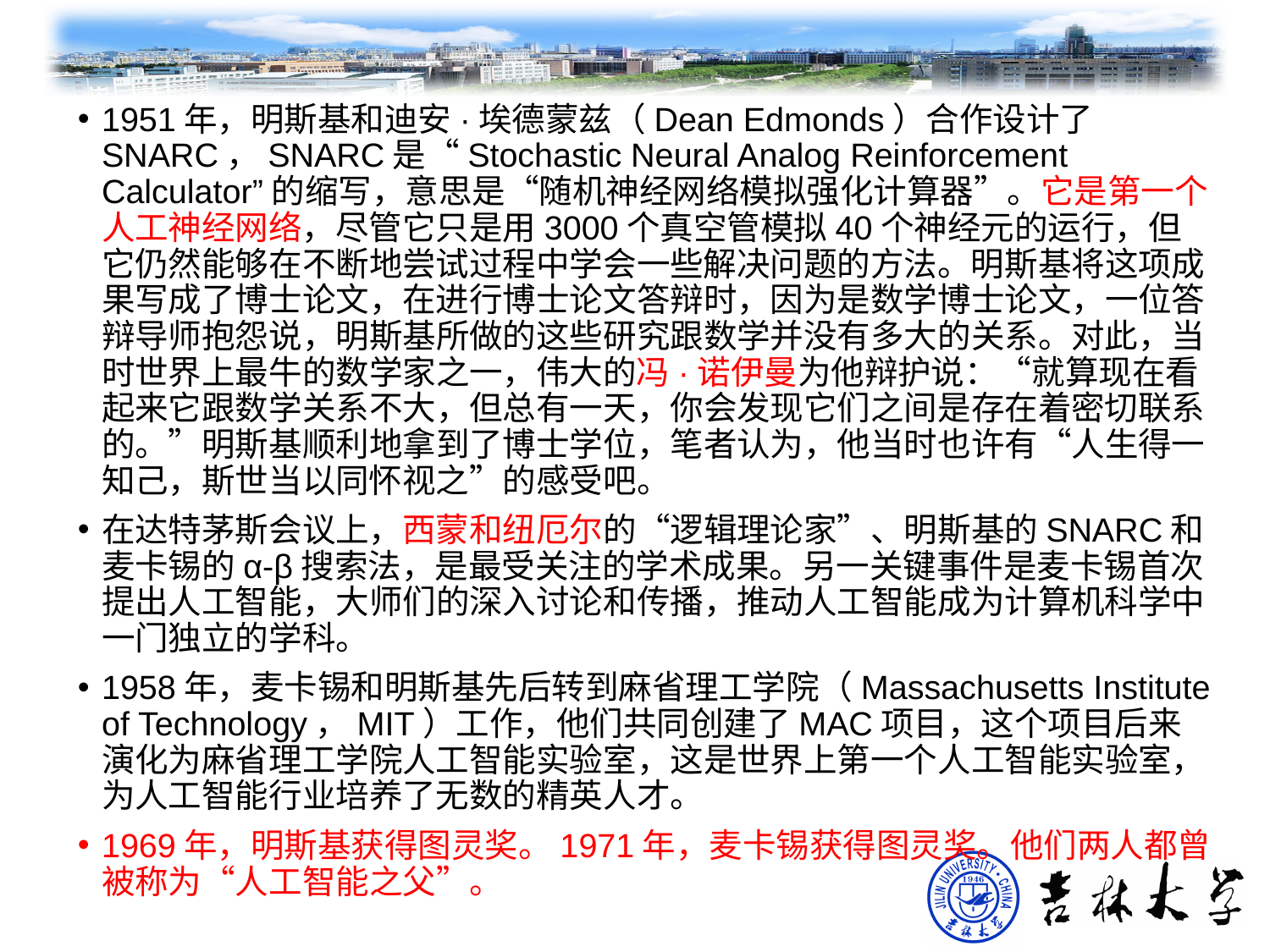

1951年，明斯基和迪安·埃德蒙兹（Dean Edmonds）合作设计了SNARC，SNARC是“Stochastic Neural Analog Reinforcement Calculator”的缩写，意思是“随机神经网络模拟强化计算器”。它是第一个人工神经网络，尽管它只是用3000个真空管模拟40个神经元的运行，但它仍然能够在不断地尝试过程中学会一些解决问题的方法。明斯基将这项成果写成了博士论文，在进行博士论文答辩时，因为是数学博士论文，一位答辩导师抱怨说，明斯基所做的这些研究跟数学并没有多大的关系。对此，当时世界上最牛的数学家之一，伟大的冯·诺伊曼为他辩护说：“就算现在看起来它跟数学关系不大，但总有一天，你会发现它们之间是存在着密切联系的。”明斯基顺利地拿到了博士学位，笔者认为，他当时也许有“人生得一知己，斯世当以同怀视之”的感受吧。
在达特茅斯会议上，西蒙和纽厄尔的“逻辑理论家”、明斯基的SNARC和麦卡锡的α-β搜索法，是最受关注的学术成果。另一关键事件是麦卡锡首次提出人工智能，大师们的深入讨论和传播，推动人工智能成为计算机科学中一门独立的学科。
1958年，麦卡锡和明斯基先后转到麻省理工学院（Massachusetts Institute of Technology，MIT）工作，他们共同创建了MAC项目，这个项目后来演化为麻省理工学院人工智能实验室，这是世界上第一个人工智能实验室，为人工智能行业培养了无数的精英人才。
1969年，明斯基获得图灵奖。1971年，麦卡锡获得图灵奖。他们两人都曾被称为“人工智能之父”。